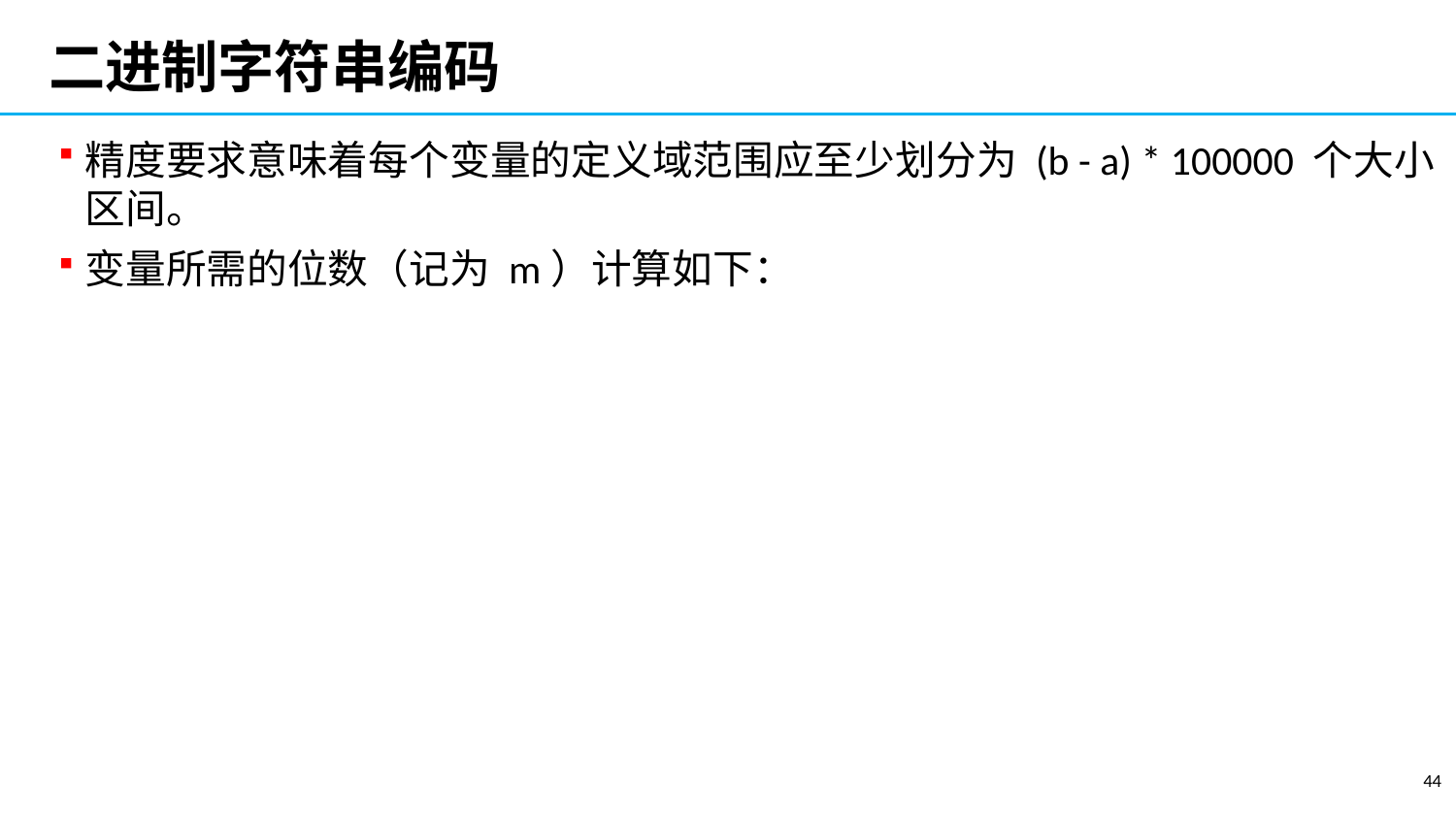

# 二进制字符串编码

精度要求意味着每个变量的定义域范围应至少划分为 (b - a) * 100000 个大小区间。
变量所需的位数（记为 m）计算如下：
44